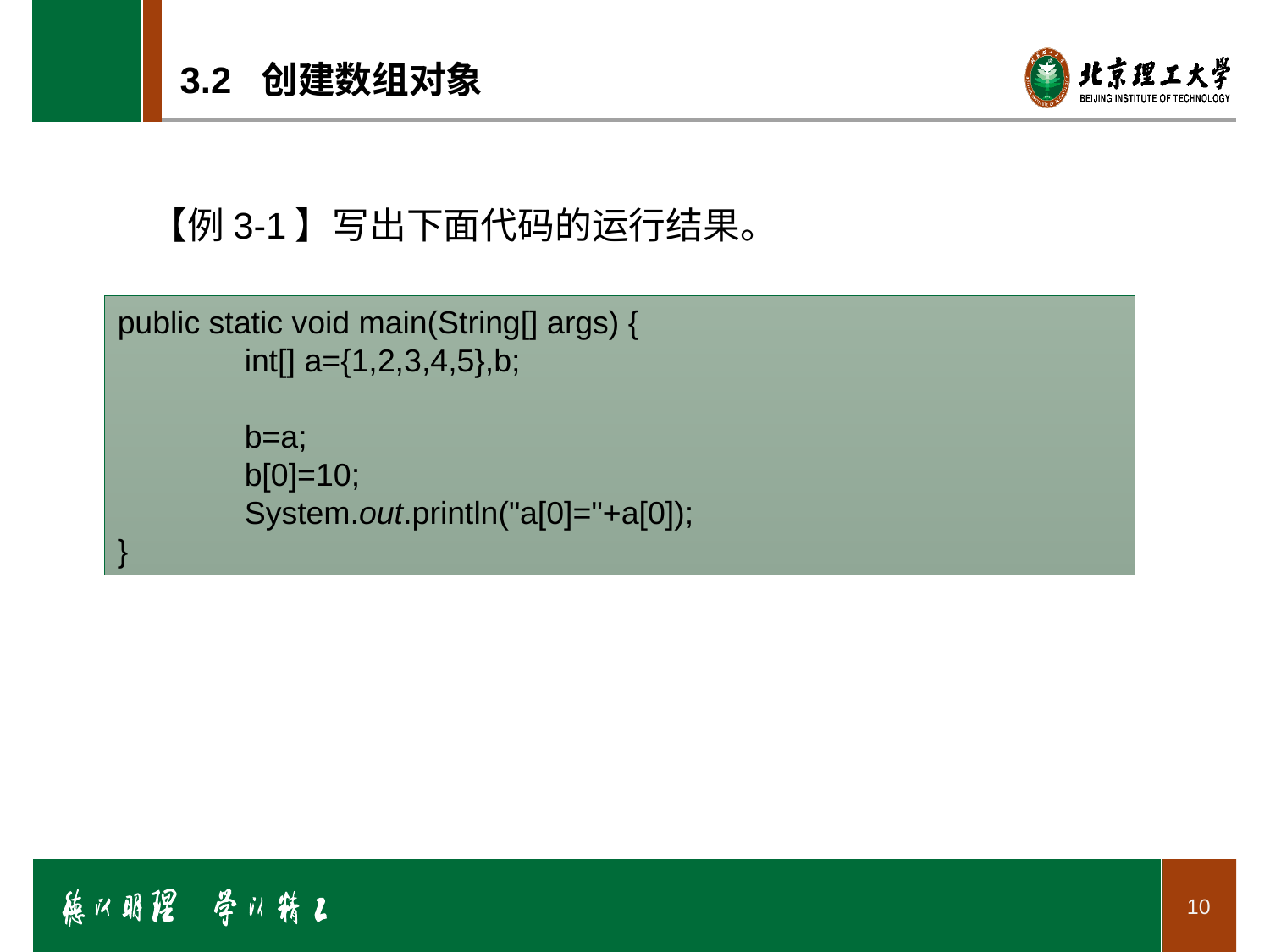

# 3.2  创建数组对象
【例3-1】写出下面代码的运行结果。
public static void main(String[] args) {
	int[] a={1,2,3,4,5},b;

	b=a;
	b[0]=10;
	System.out.println("a[0]="+a[0]);
}